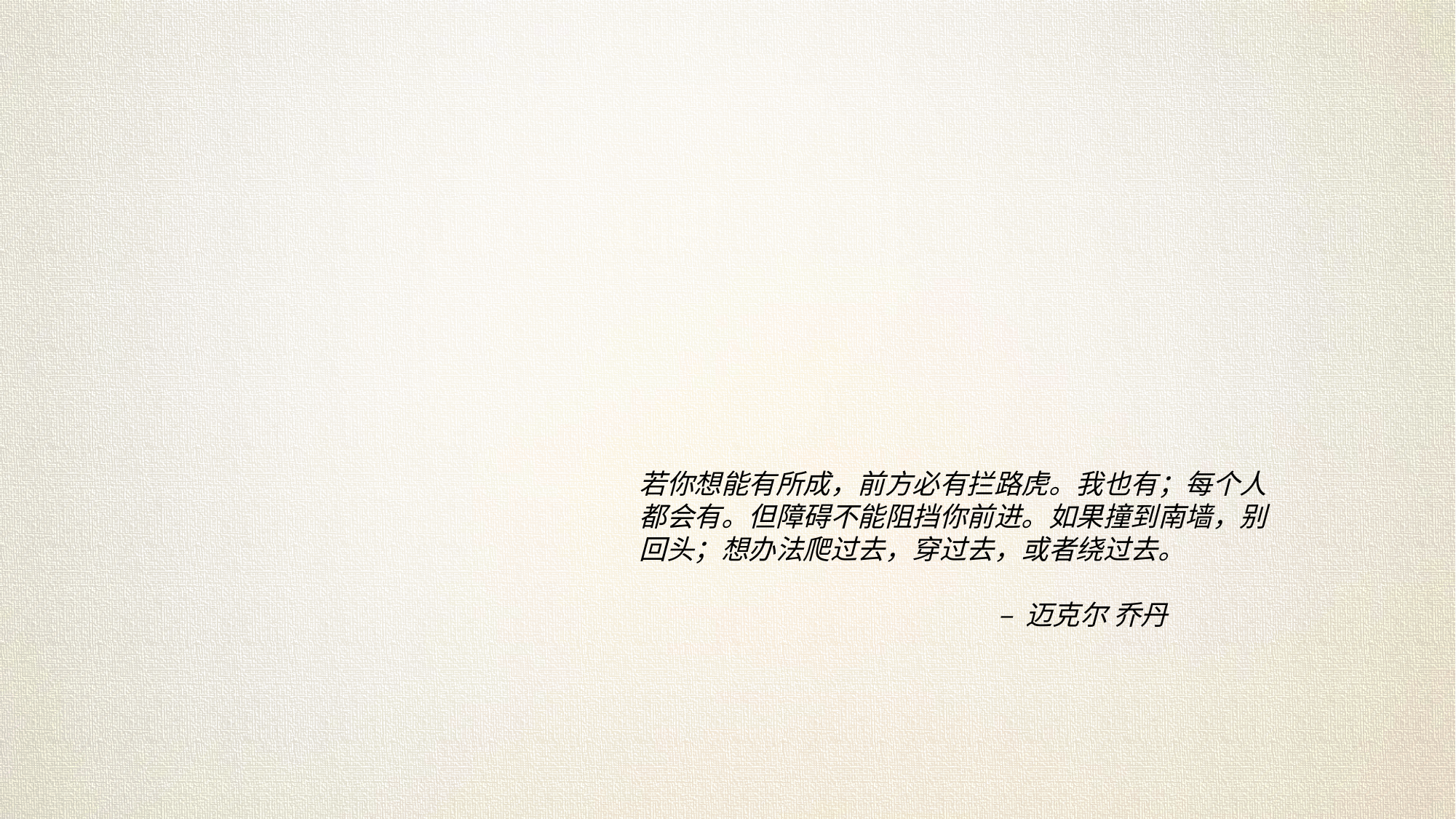

若你想能有所成，前方必有拦路虎。我也有；每个人都会有。但障碍不能阻挡你前进。如果撞到南墙，别回头；想办法爬过去，穿过去，或者绕过去。
                                                          – 迈克尔 乔丹